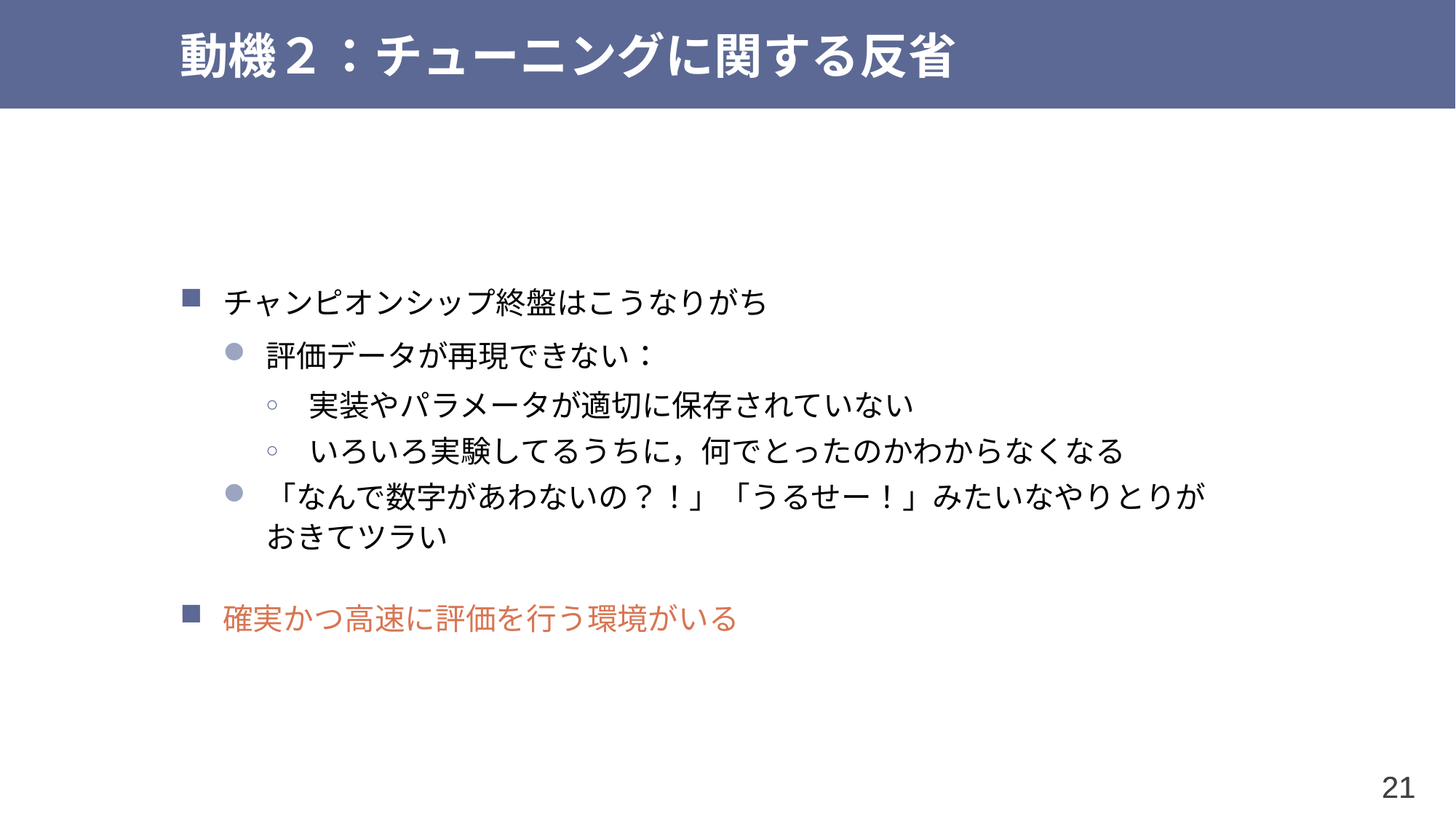

# 動機２：チューニングに関する反省
チャンピオンシップ終盤はこうなりがち
評価データが再現できない：
実装やパラメータが適切に保存されていない
いろいろ実験してるうちに，何でとったのかわからなくなる
「なんで数字があわないの？！」「うるせー！」みたいなやりとりがおきてツラい
確実かつ高速に評価を行う環境がいる